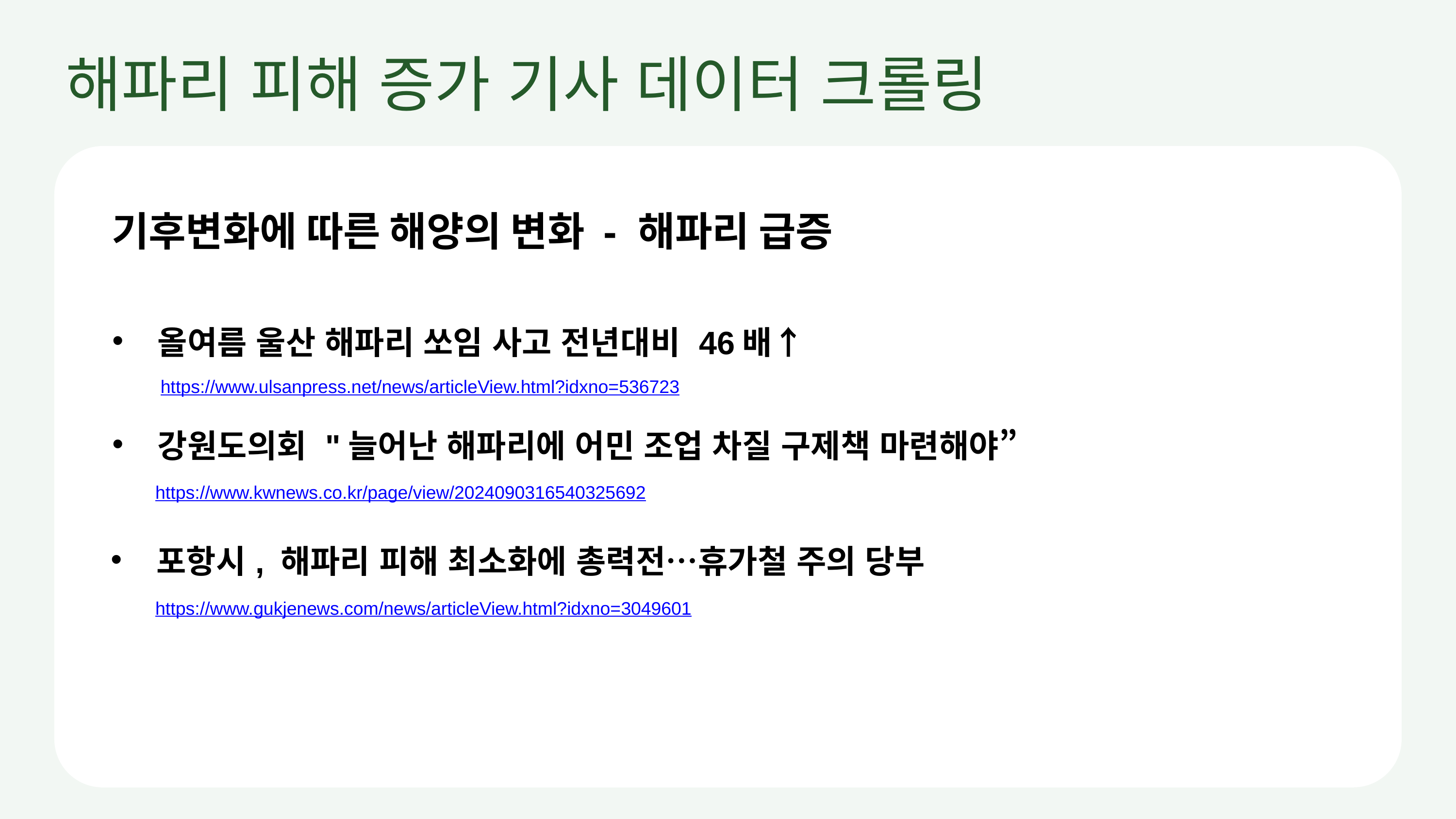

해파리 피해 증가 기사 데이터 크롤링

기후변화에 따른 해양의 변화 - 해파리 급증
| 올여름 울산 해파리 쏘임 사고 전년대비 46배↑ |
| --- |
| https://www.ulsanpress.net/news/articleView.html?idxno=536723 |
| --- |
| 강원도의회 "늘어난 해파리에 어민 조업 차질 구제책 마련해야” |
| --- |
https://www.kwnews.co.kr/page/view/2024090316540325692
| 포항시, 해파리 피해 최소화에 총력전…휴가철 주의 당부 |
| --- |
https://www.gukjenews.com/news/articleView.html?idxno=3049601